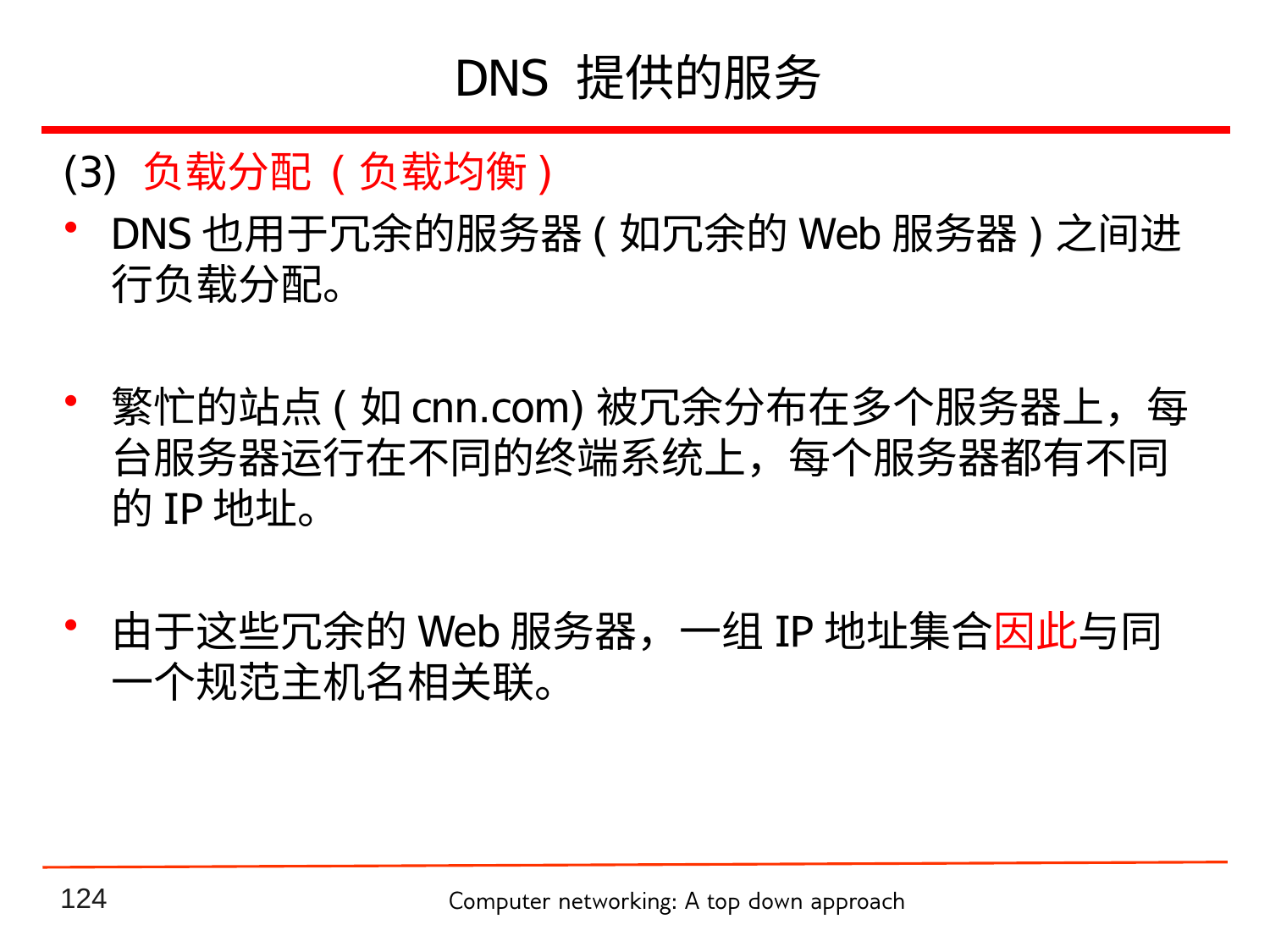

# DNS 提供的服务
(3) 负载分配 (负载均衡)
DNS也用于冗余的服务器(如冗余的Web服务器)之间进行负载分配。

繁忙的站点(如cnn.com)被冗余分布在多个服务器上，每台服务器运行在不同的终端系统上，每个服务器都有不同的IP地址。

由于这些冗余的Web服务器，一组IP地址集合因此与同一个规范主机名相关联。
Computer networking: A top down approach